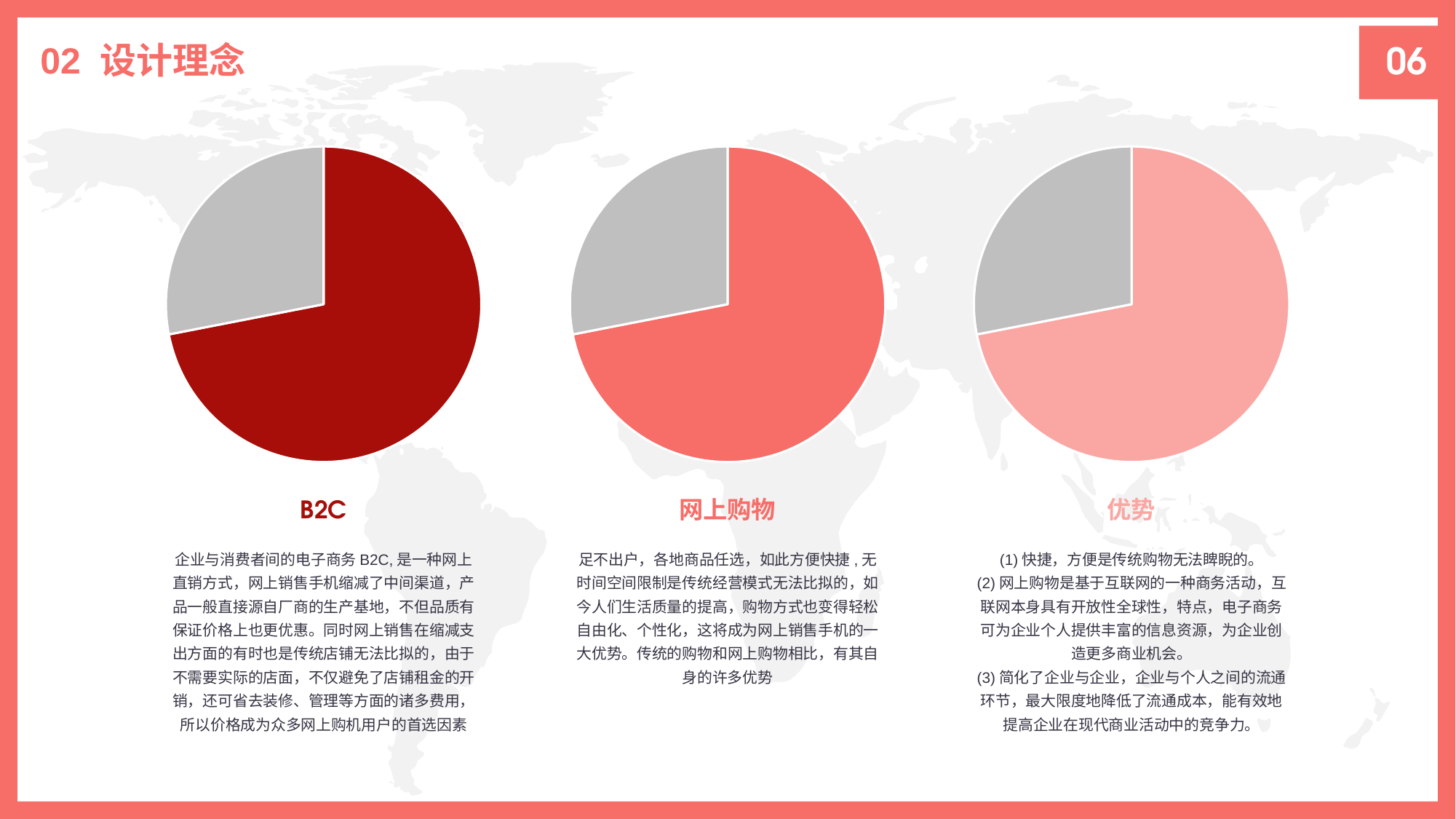

06
02 设计理念

### Chart

| Category | 销售额 |
|---|---|
| 第一季度 | 8.2 |
| 第二季度 | 3.2 |

### Chart

| Category | 销售额 |
|---|---|
| 第一季度 | 8.2 |
| 第二季度 | 3.2 |

### Chart

| Category | 销售额 |
|---|---|
| 第一季度 | 8.2 |
| 第二季度 | 3.2 |
B2C
网上购物
优势
企业与消费者间的电子商务B2C,是一种网上直销方式，网上销售手机缩减了中间渠道，产品一般直接源自厂商的生产基地，不但品质有保证价格上也更优惠。同时网上销售在缩减支出方面的有时也是传统店铺无法比拟的，由于不需要实际的店面，不仅避免了店铺租金的开销，还可省去装修、管理等方面的诸多费用，所以价格成为众多网上购机用户的首选因素
足不出户，各地商品任选，如此方便快捷,无时间空间限制是传统经营模式无法比拟的，如今人们生活质量的提高，购物方式也变得轻松自由化、个性化，这将成为网上销售手机的一大优势。传统的购物和网上购物相比，有其自身的许多优势
(1)快捷，方便是传统购物无法睥睨的。
(2)网上购物是基于互联网的一种商务活动，互联网本身具有开放性全球性，特点，电子商务可为企业个人提供丰富的信息资源，为企业创造更多商业机会。
(3)简化了企业与企业，企业与个人之间的流通环节，最大限度地降低了流通成本，能有效地提高企业在现代商业活动中的竞争力。